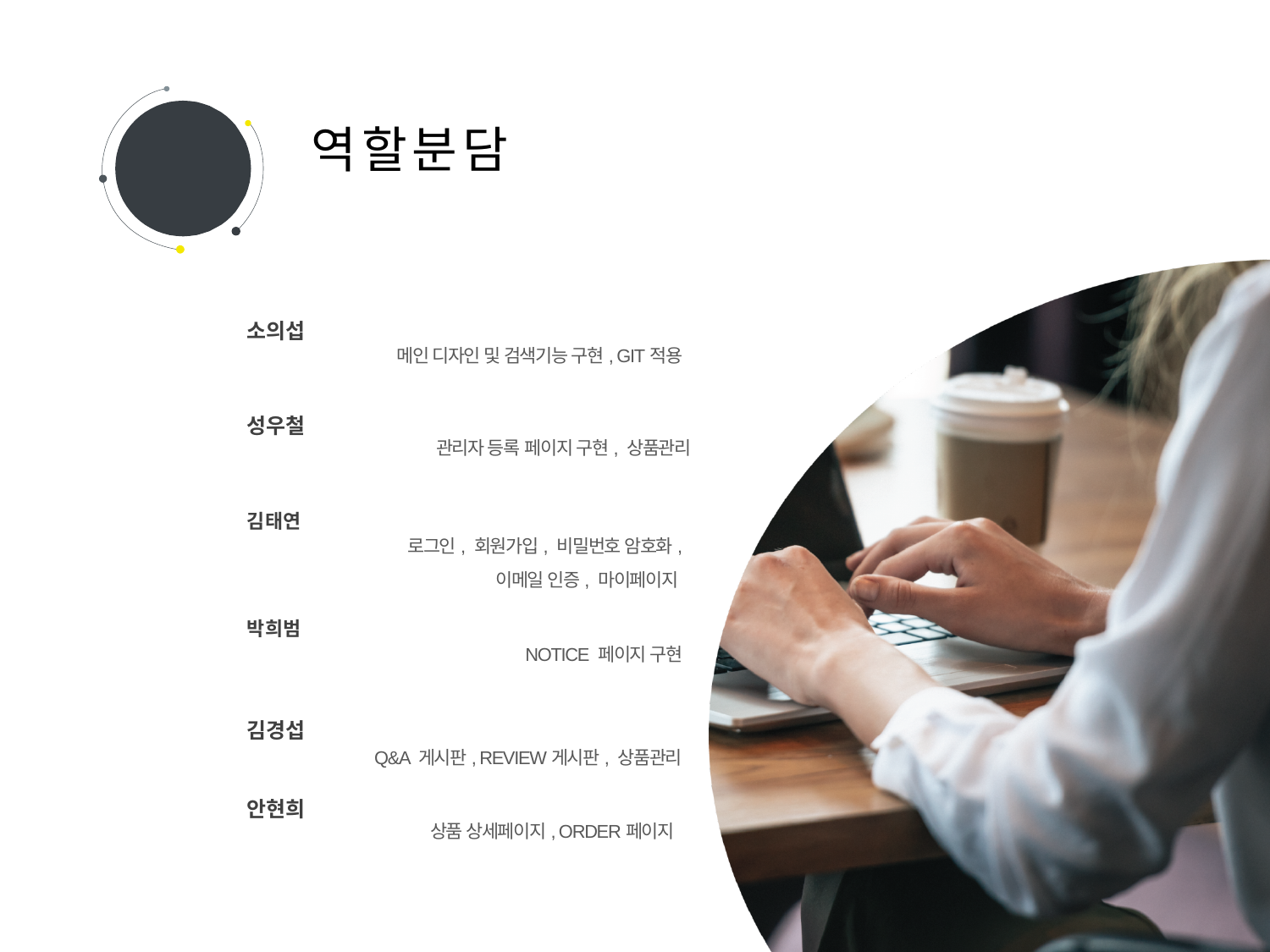

01

역할분담

소의섭
메인 디자인 및 검색기능 구현, GIT적용
성우철
관리자 등록 페이지 구현, 상품관리
김태연
로그인, 회원가입, 비밀번호 암호화,
이메일 인증, 마이페이지
박희범
NOTICE 페이지 구현
김경섭
Q&A 게시판, REVIEW게시판, 상품관리

안현희
상품 상세페이지, ORDER페이지